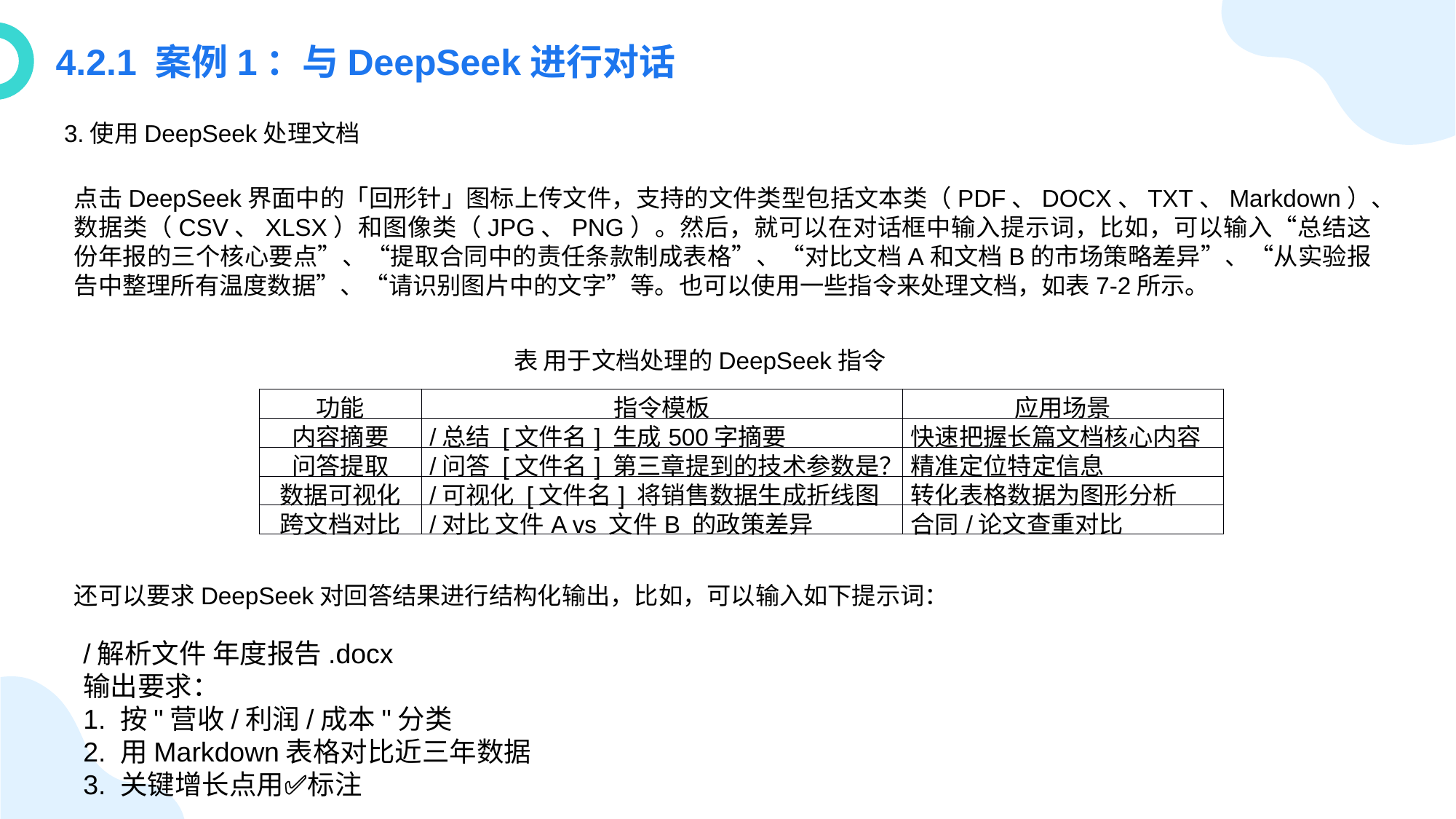

4.2.1 案例1：与DeepSeek进行对话

3.使用DeepSeek处理文档
点击DeepSeek界面中的「回形针」图标上传⽂件，支持的文件类型包括文本类（PDF、DOCX、TXT、Markdown）、数据类（CSV、XLSX）和图像类（JPG、PNG）。然后，就可以在对话框中输入提示词，比如，可以输入“总结这份年报的三个核⼼要点”、“提取合同中的责任条款制成表格”、“对⽐⽂档A和⽂档B的市场策略差异”、“从实验报告中整理所有温度数据”、“请识别图片中的文字”等。也可以使用一些指令来处理文档，如表7-2所示。
表 用于文档处理的DeepSeek指令
| 功能 | 指令模板 | 应用场景 |
| --- | --- | --- |
| 内容摘要 | /总结 [文件名] 生成500字摘要 | 快速把握长篇文档核心内容 |
| 问答提取 | /问答 [文件名] 第三章提到的技术参数是？ | 精准定位特定信息 |
| 数据可视化 | /可视化 [文件名] 将销售数据生成折线图 | 转化表格数据为图形分析 |
| 跨文档对比 | /对比 文件A vs 文件B 的政策差异 | 合同/论文查重对比 |
还可以要求DeepSeek对回答结果进行结构化输出，比如，可以输入如下提示词：
/解析文件 年度报告.docx
输出要求：
1. 按"营收/利润/成本"分类
2. 用Markdown表格对比近三年数据
3. 关键增长点用✅标注